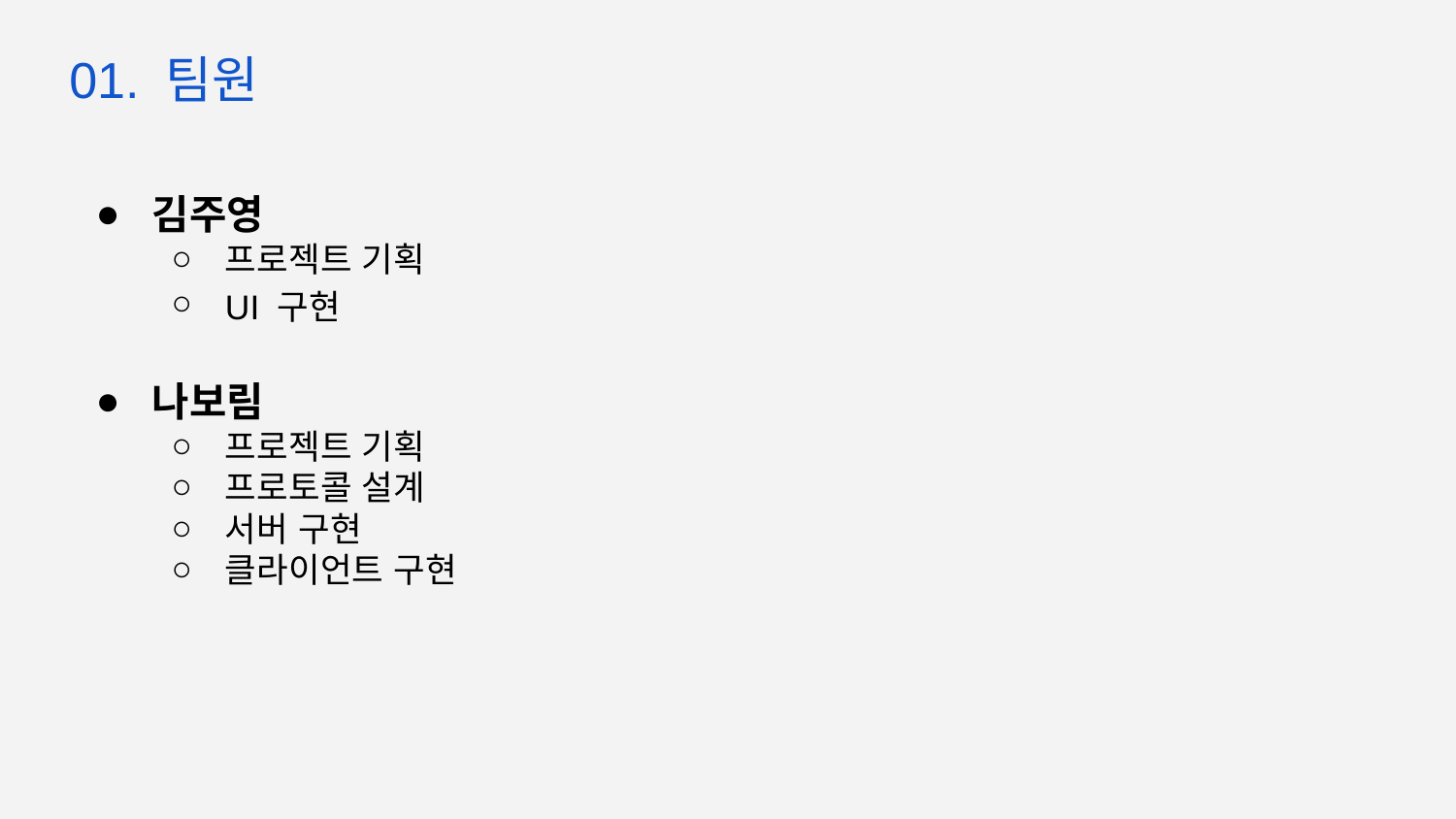

01. 팀원

김주영
프로젝트 기획
UI 구현

나보림
프로젝트 기획
프로토콜 설계
서버 구현
클라이언트 구현